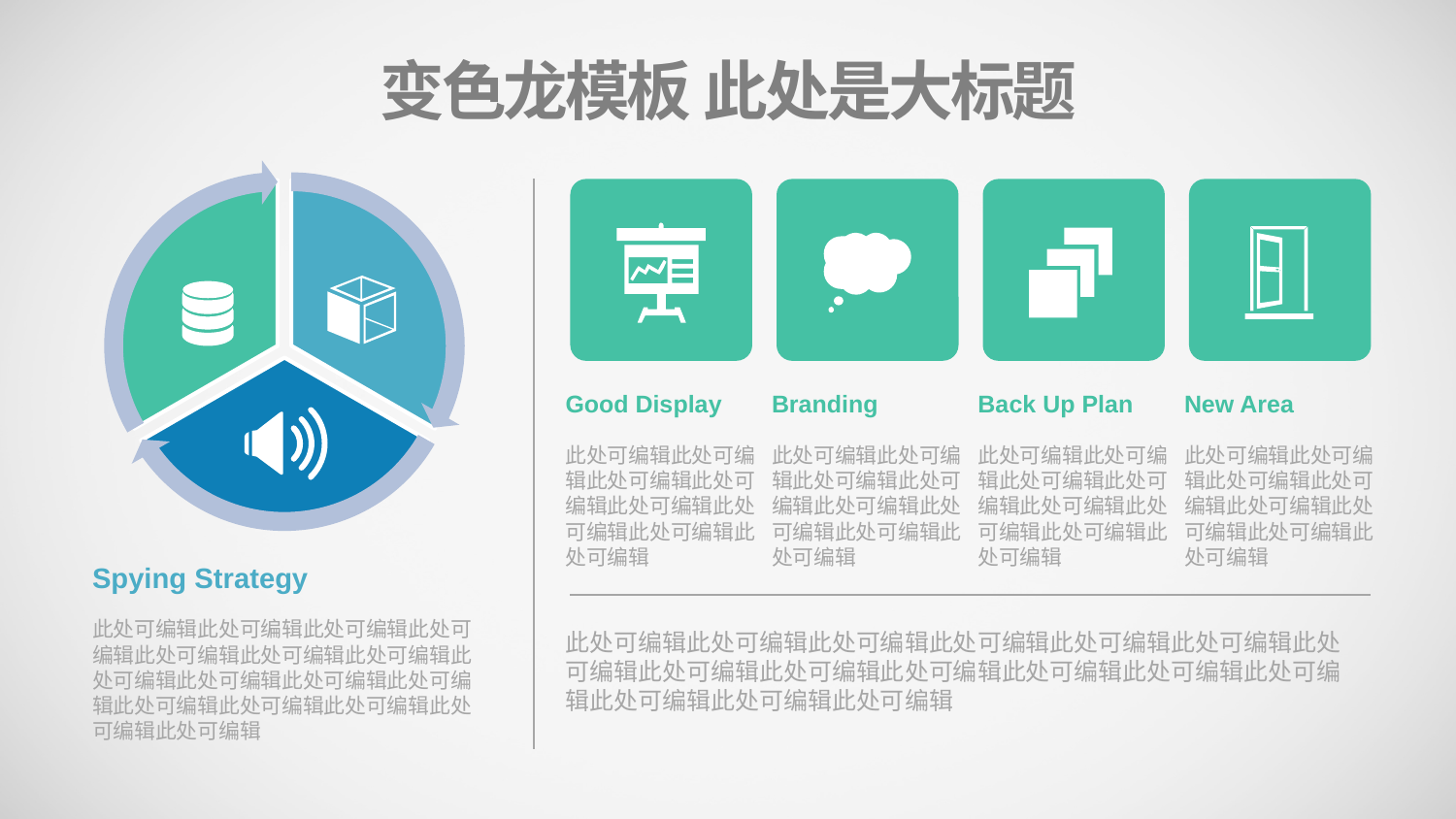

变色龙模板 此处是大标题

Good Display

此处可编辑此处可编辑此处可编辑此处可编辑此处可编辑此处可编辑此处可编辑此处可编辑
Branding

此处可编辑此处可编辑此处可编辑此处可编辑此处可编辑此处可编辑此处可编辑此处可编辑
Back Up Plan

此处可编辑此处可编辑此处可编辑此处可编辑此处可编辑此处可编辑此处可编辑此处可编辑
New Area

此处可编辑此处可编辑此处可编辑此处可编辑此处可编辑此处可编辑此处可编辑此处可编辑

Spying Strategy

此处可编辑此处可编辑此处可编辑此处可编辑此处可编辑此处可编辑此处可编辑此处可编辑此处可编辑此处可编辑此处可编辑此处可编辑此处可编辑此处可编辑此处可编辑此处可编辑
此处可编辑此处可编辑此处可编辑此处可编辑此处可编辑此处可编辑此处可编辑此处可编辑此处可编辑此处可编辑此处可编辑此处可编辑此处可编辑此处可编辑此处可编辑此处可编辑